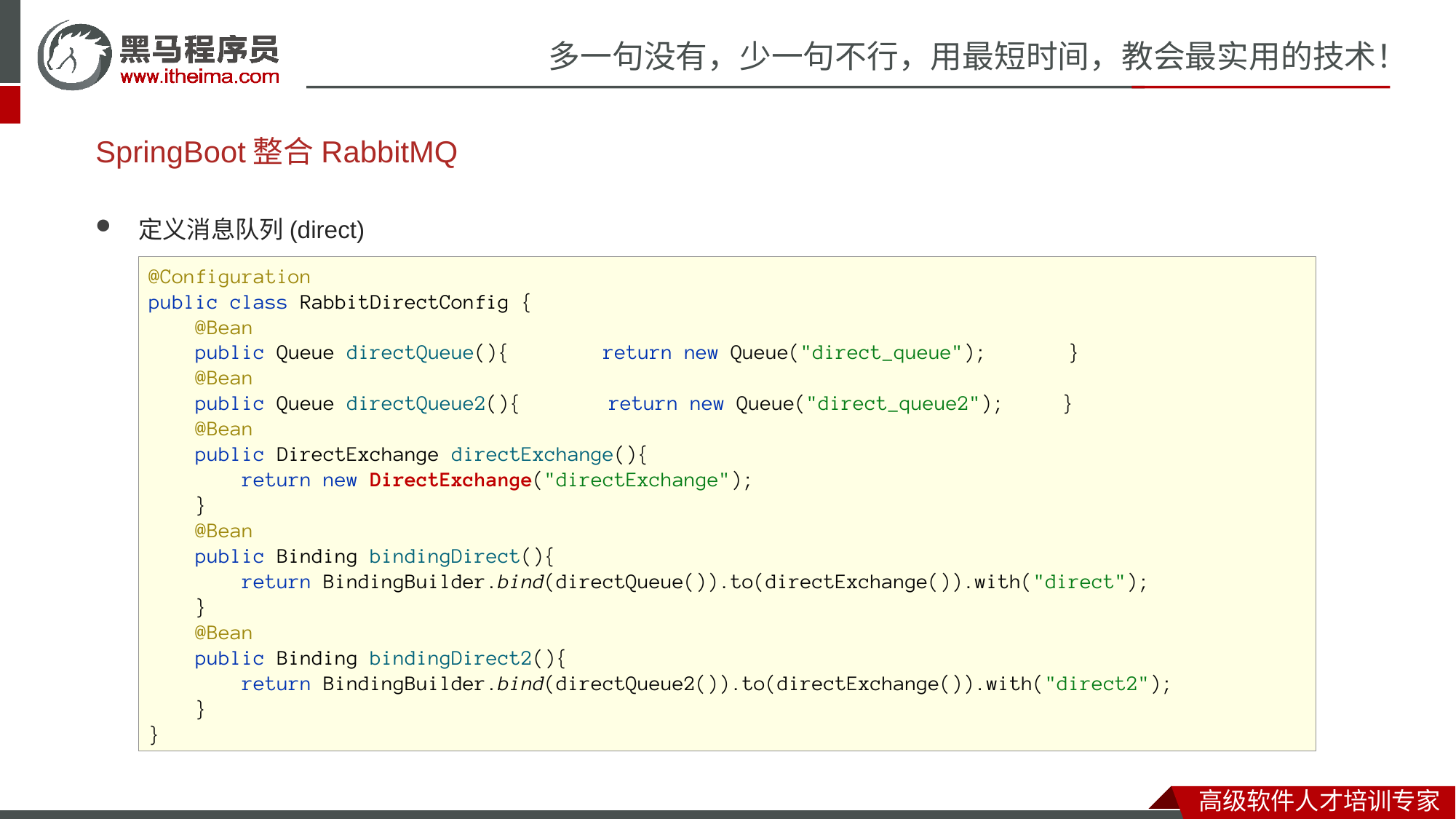

# SpringBoot整合RabbitMQ
定义消息队列(direct)

@Configuration
public class RabbitDirectConfig {
    @Bean
    public Queue directQueue(){        return new Queue("direct_queue");	    }
    @Bean
    public Queue directQueue2(){	  return new Queue("direct_queue2");     }
    @Bean
    public DirectExchange directExchange(){
        return new DirectExchange("directExchange");
    }
    @Bean
    public Binding bindingDirect(){
        return BindingBuilder.bind(directQueue()).to(directExchange()).with("direct");
    }
    @Bean
    public Binding bindingDirect2(){
        return BindingBuilder.bind(directQueue2()).to(directExchange()).with("direct2");
    }
}